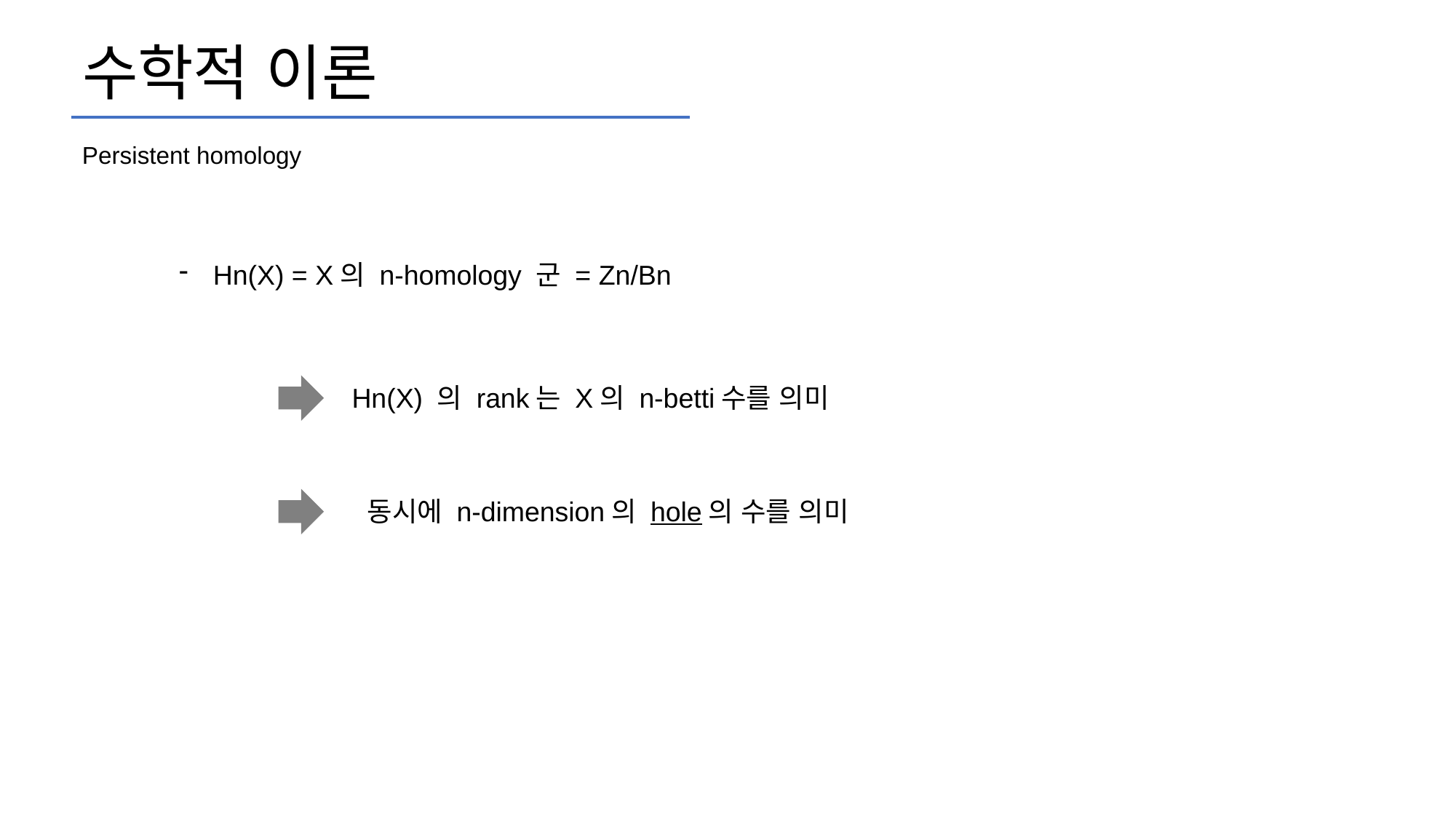

# 수학적 이론
Persistent homology

Hn(X) = X의 n-homology 군 = Zn/Bn

Hn(X) 의 rank는 X의 n-betti수를 의미

동시에 n-dimension의 hole의 수를 의미